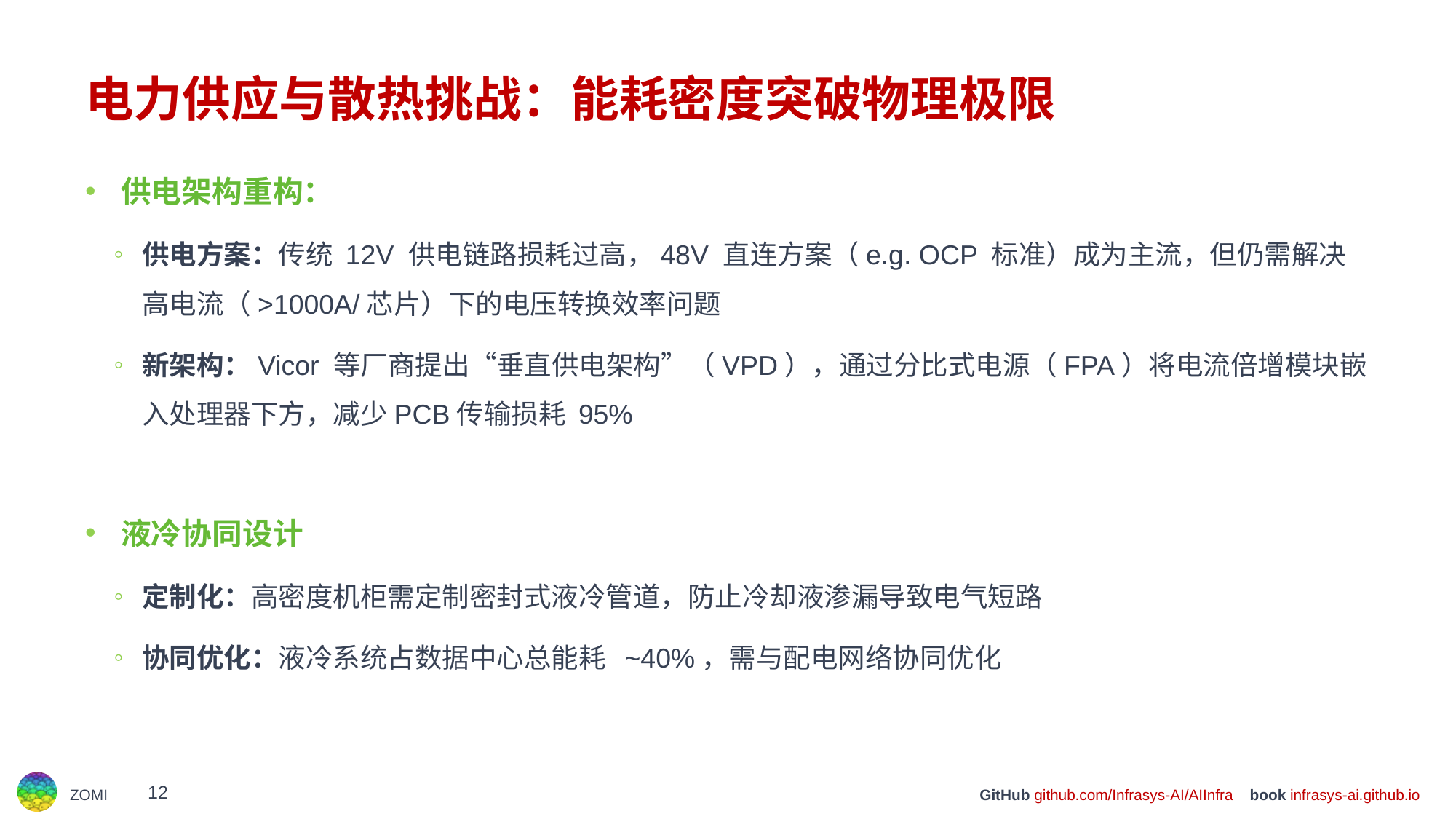

# 电力供应与散热挑战：能耗密度突破物理极限​​
​​供电架构重构​​：
供电方案：传统 12V 供电链路损耗过高，48V 直连方案（e.g. OCP 标准）成为主流，但仍需解决高电流（>1000A/芯片）下的电压转换效率问题
新架构：Vicor 等厂商提出“垂直供电架构”（VPD），通过分比式电源（FPA）将电流倍增模块嵌入处理器下方，减少PCB传输损耗 95%

​​液冷协同设计​​
定制化：高密度机柜需定制密封式液冷管道，防止冷却液渗漏导致电气短路
协同优化：液冷系统占数据中心总能耗  ~40%，需与配电网络协同优化